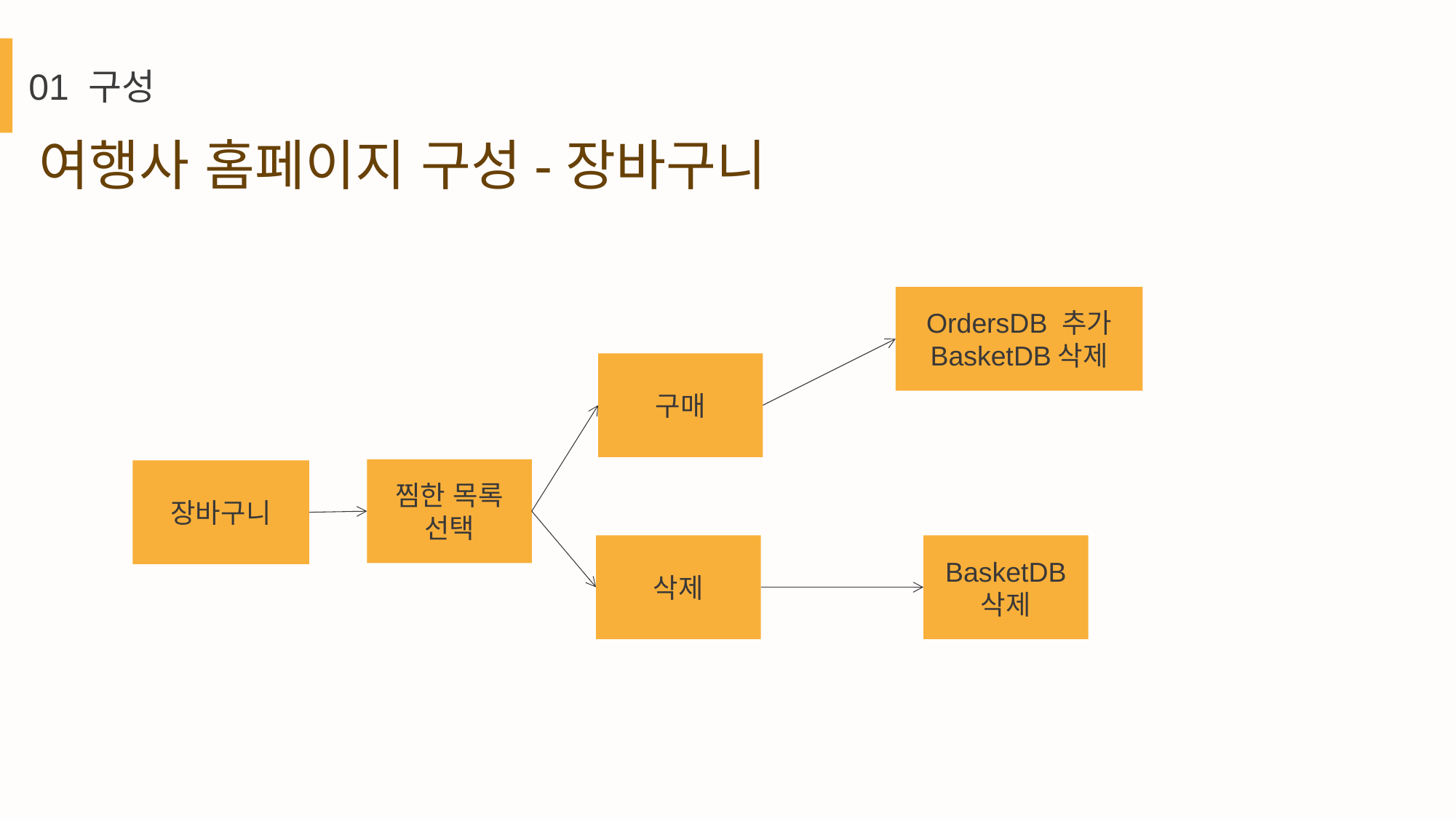

01 구성
여행사 홈페이지 구성-장바구니
OrdersDB 추가
BasketDB삭제
구매
찜한 목록
선택
장바구니
BasketDB
삭제
삭제